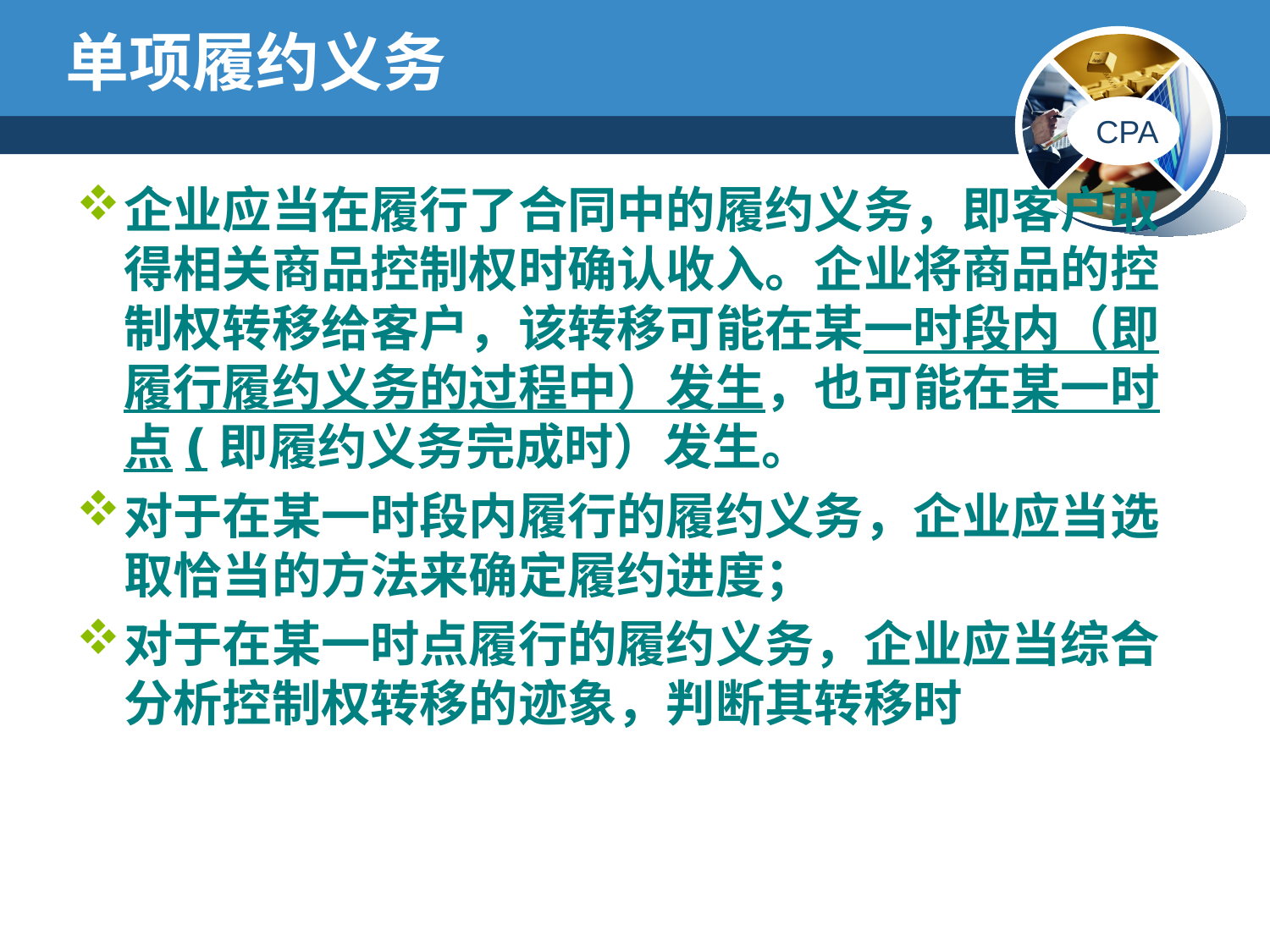

# 单项履约义务
企业应当在履行了合同中的履约义务，即客户取得相关商品控制权时确认收入。企业将商品的控制权转移给客户，该转移可能在某一时段内（即履行履约义务的过程中）发生，也可能在某一时点(即履约义务完成时）发生。
对于在某一时段内履行的履约义务，企业应当选取恰当的方法来确定履约进度；
对于在某一时点履行的履约义务，企业应当综合分析控制权转移的迹象，判断其转移时